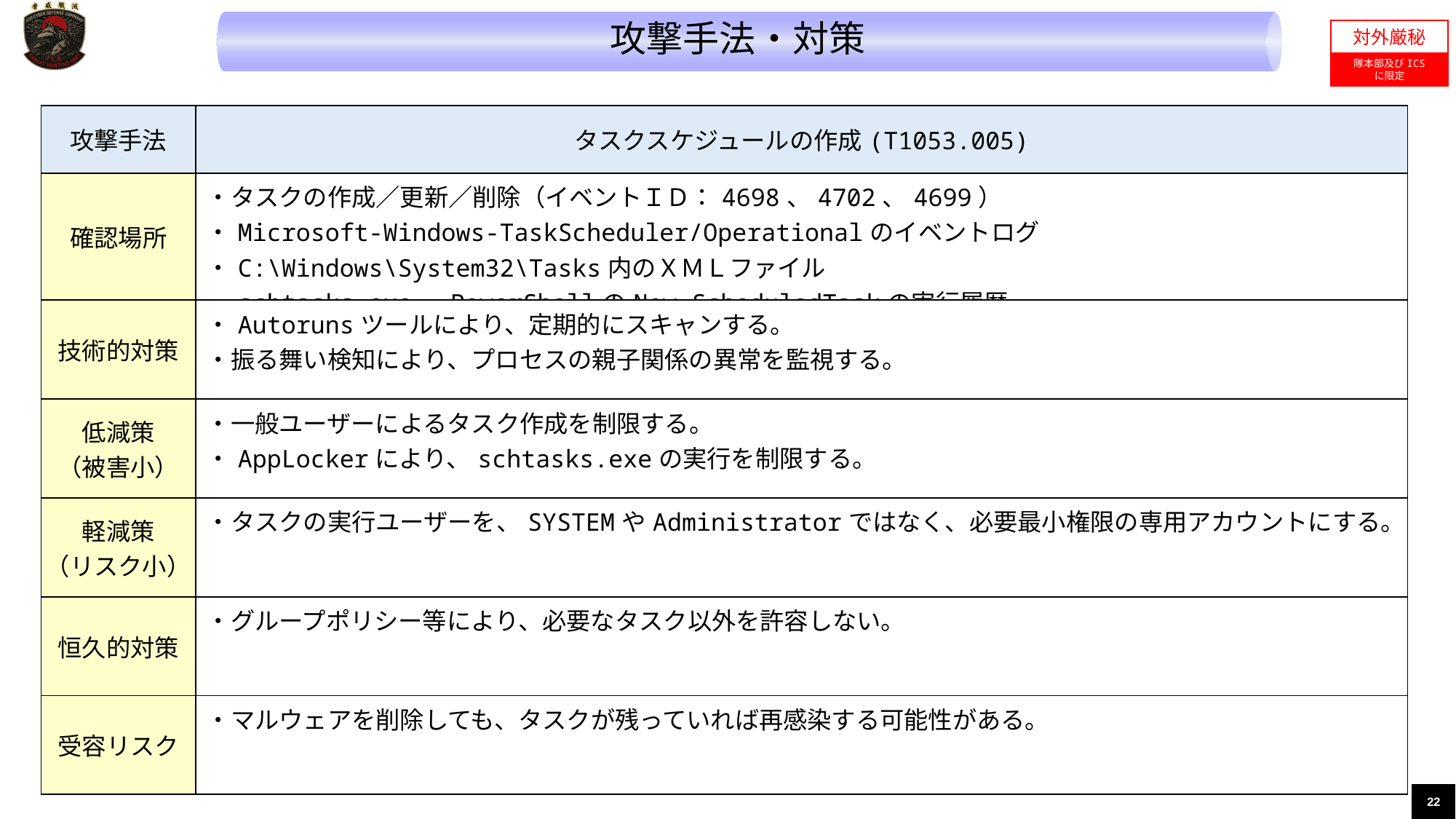

攻撃手法・対策
対外厳秘
隊本部及びICS
に限定
| 攻撃手法 | タスクスケジュールの作成(T1053.005) |
| --- | --- |
| 確認場所 | ・タスクの作成／更新／削除（イベントＩＤ：4698、4702、4699） ・Microsoft-Windows-TaskScheduler/Operationalのイベントログ ・C:\Windows\System32\Tasks内のＸＭＬファイル ・schtasks.exe、PowerShellのNew-ScheduledTaskの実行履歴 |
| 技術的対策 | ・Autorunsツールにより、定期的にスキャンする。 ・振る舞い検知により、プロセスの親子関係の異常を監視する。 |
| 低減策 （被害小） | ・一般ユーザーによるタスク作成を制限する。 ・AppLockerにより、schtasks.exeの実行を制限する。 |
| 軽減策 （リスク小） | ・タスクの実行ユーザーを、SYSTEMやAdministratorではなく、必要最小権限の専用アカウントにする。 |
| 恒久的対策 | ・グループポリシー等により、必要なタスク以外を許容しない。 |
| 受容リスク | ・マルウェアを削除しても、タスクが残っていれば再感染する可能性がある。 |